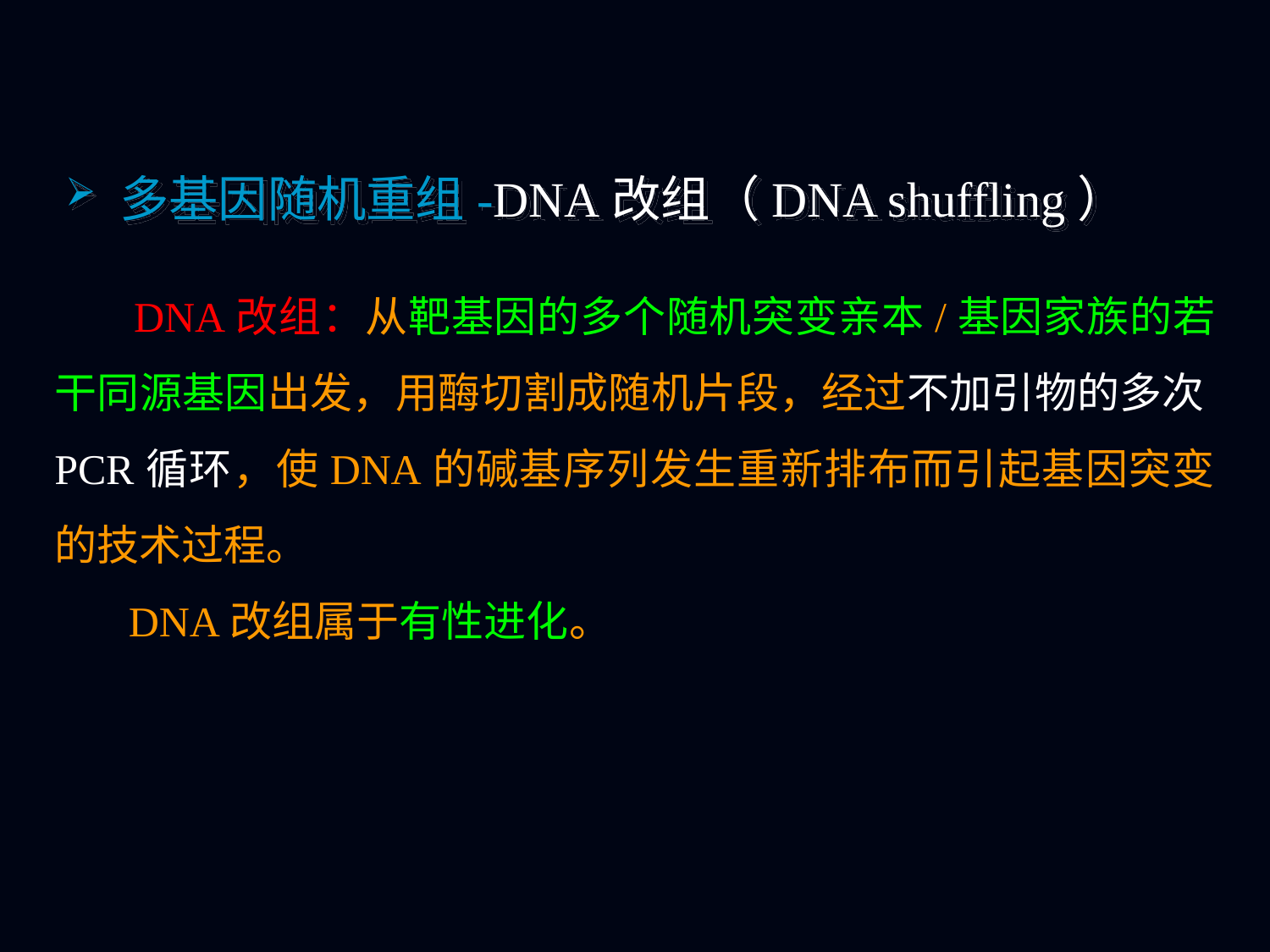

多基因随机重组-DNA改组（DNA shuffling）
       DNA改组：从靶基因的多个随机突变亲本/基因家族的若干同源基因出发，用酶切割成随机片段，经过不加引物的多次PCR循环，使DNA的碱基序列发生重新排布而引起基因突变的技术过程。
       DNA改组属于有性进化。